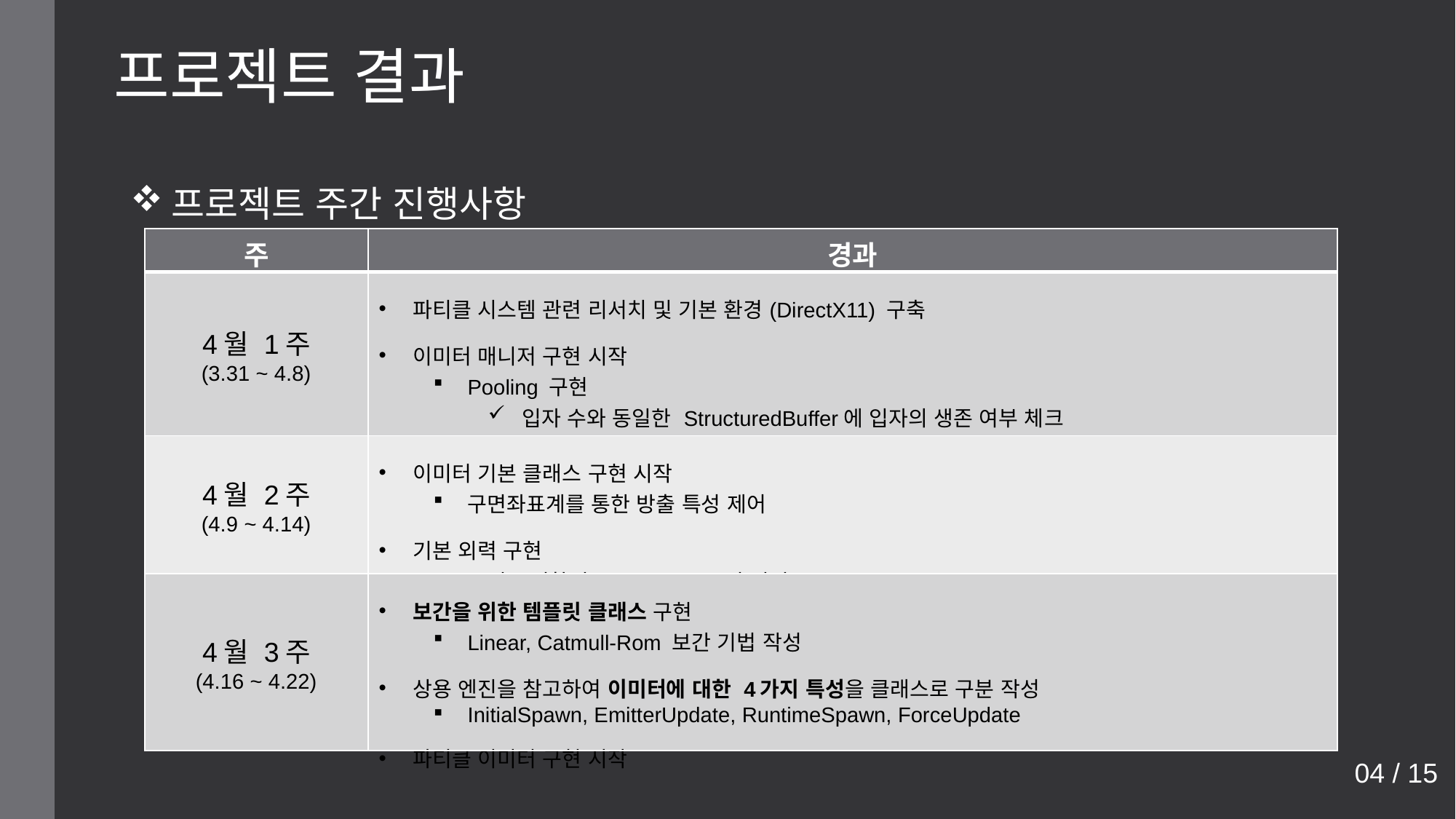

프로젝트 결과
프로젝트 주간 진행사항
| 주 | 경과 |
| --- | --- |
| 4월 1주 (3.31 ~ 4.8) | 파티클 시스템 관련 리서치 및 기본 환경(DirectX11) 구축 이미터 매니저 구현 시작 Pooling 구현 입자 수와 동일한 StructuredBuffer에 입자의 생존 여부 체크 이를 Prefix Sum 한 후, Index 버퍼 생성에 활용 |
| 4월 2주 (4.9 ~ 4.14) | 이미터 기본 클래스 구현 시작 구면좌표계를 통한 방출 특성 제어 기본 외력 구현 중력, 저항력, Curl-Noise, 점 인력 |
| 4월 3주 (4.16 ~ 4.22) | 보간을 위한 템플릿 클래스 구현 Linear, Catmull-Rom 보간 기법 작성 상용 엔진을 참고하여 이미터에 대한 4가지 특성을 클래스로 구분 작성 InitialSpawn, EmitterUpdate, RuntimeSpawn, ForceUpdate 파티클 이미터 구현 시작 |
04 / 15